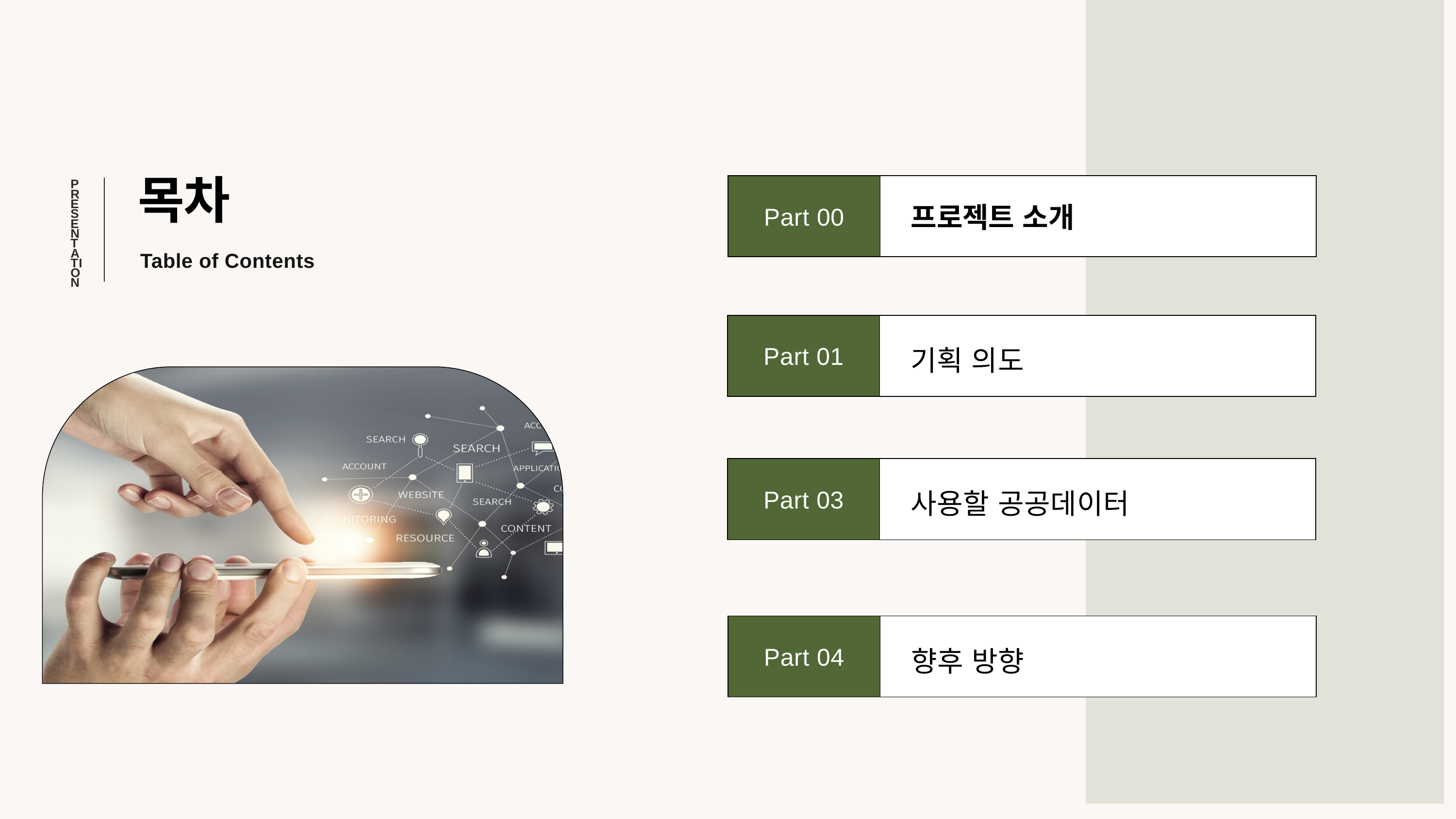

목차

Part 00

   프로젝트 소개

PRESENTATION
Table of Contents

Part 01

   기획 의도

Part 03

   사용할 공공데이터

Part 04

   향후 방향